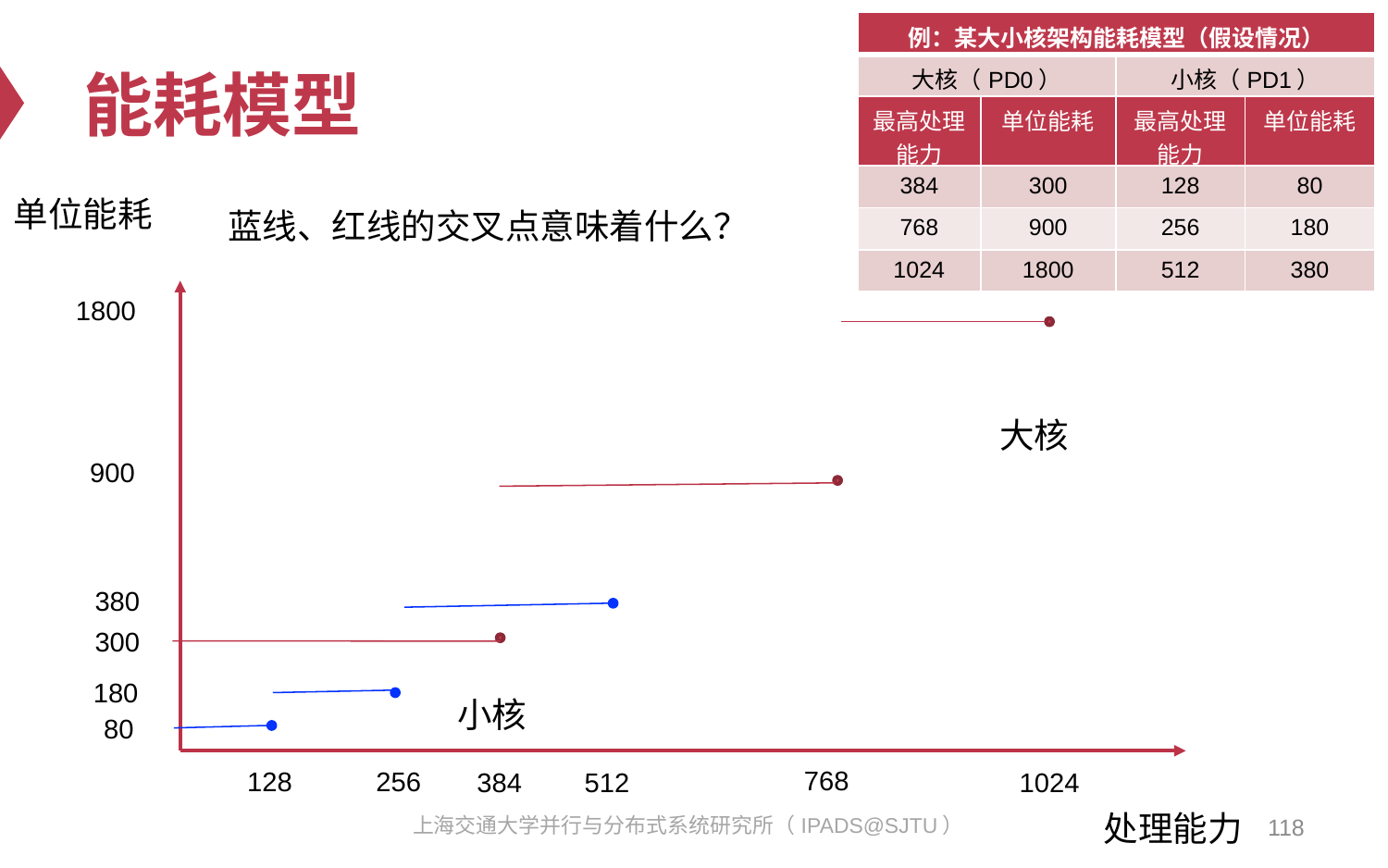

| 例：某大小核架构能耗模型（假设情况） |  |  |  |
| --- | --- | --- | --- |
| 大核（PD0） |  | 小核（PD1） |  |
| 最高处理能力 | 单位能耗 | 最高处理能力 | 单位能耗 |
| 384 | 300 | 128 | 80 |
| 768 | 900 | 256 | 180 |
| 1024 | 1800 | 512 | 380 |
# 能耗模型
单位能耗
蓝线、红线的交叉点意味着什么？
1800

大核
900

380

300

180
小核

80

768
256
128
384
512
1024
处理能力
118
上海交通大学并行与分布式系统研究所（IPADS@SJTU）